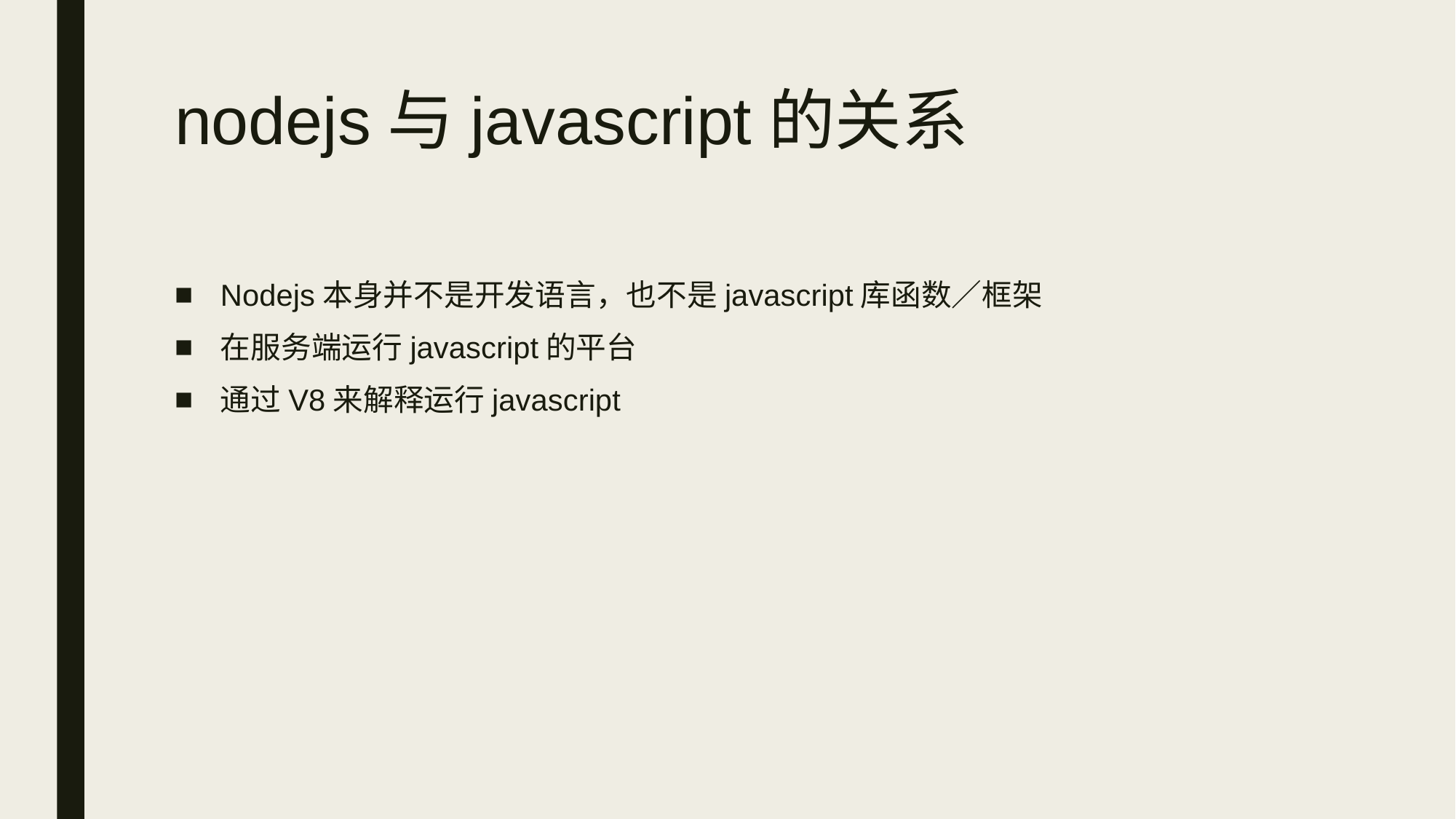

# nodejs与javascript的关系
Nodejs本身并不是开发语言，也不是javascript库函数／框架
在服务端运行javascript的平台
通过V8来解释运行javascript